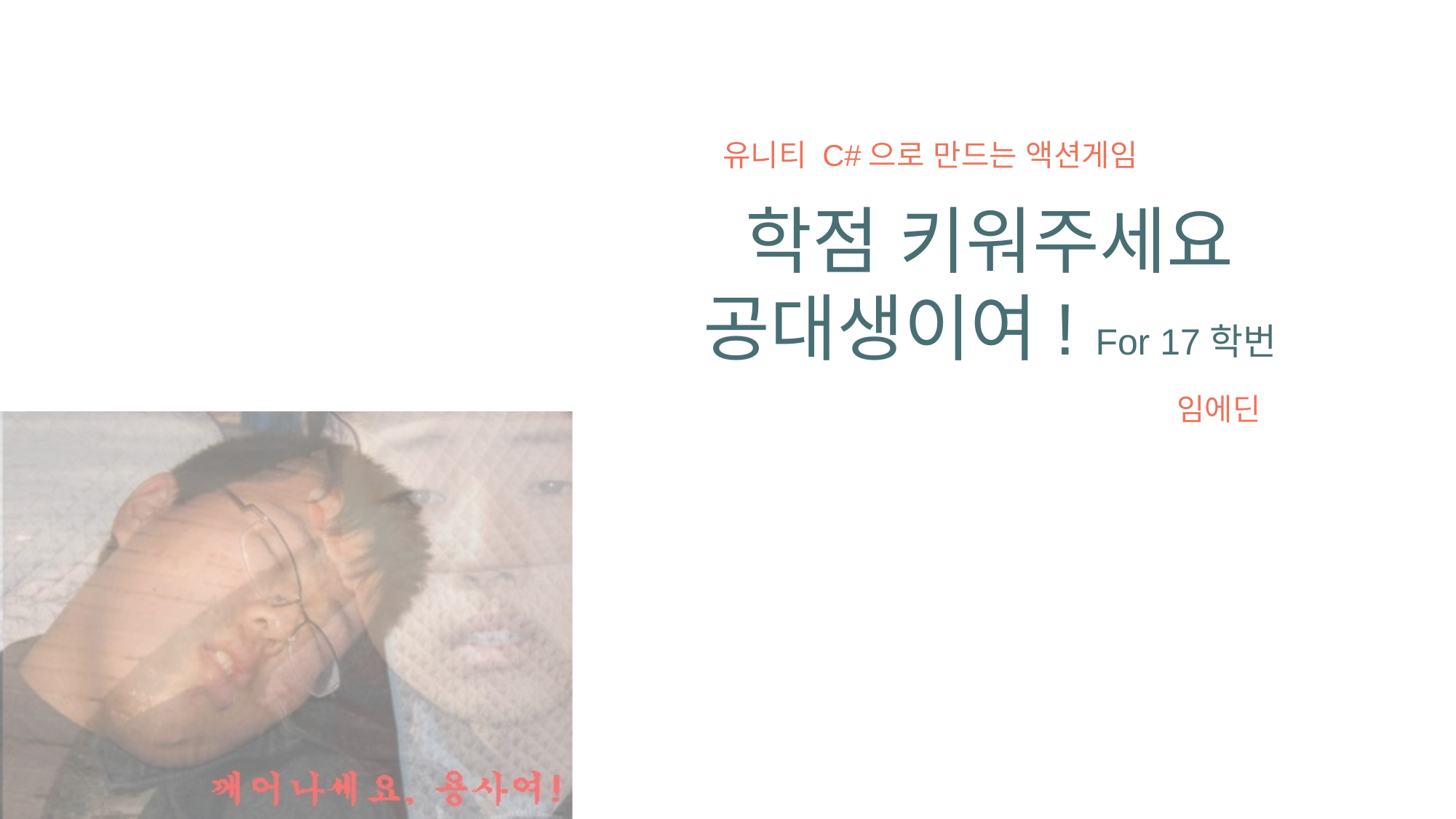

유니티 C#으로 만드는 액션게임
학점 키워주세요
공대생이여! For 17학번
임에딘